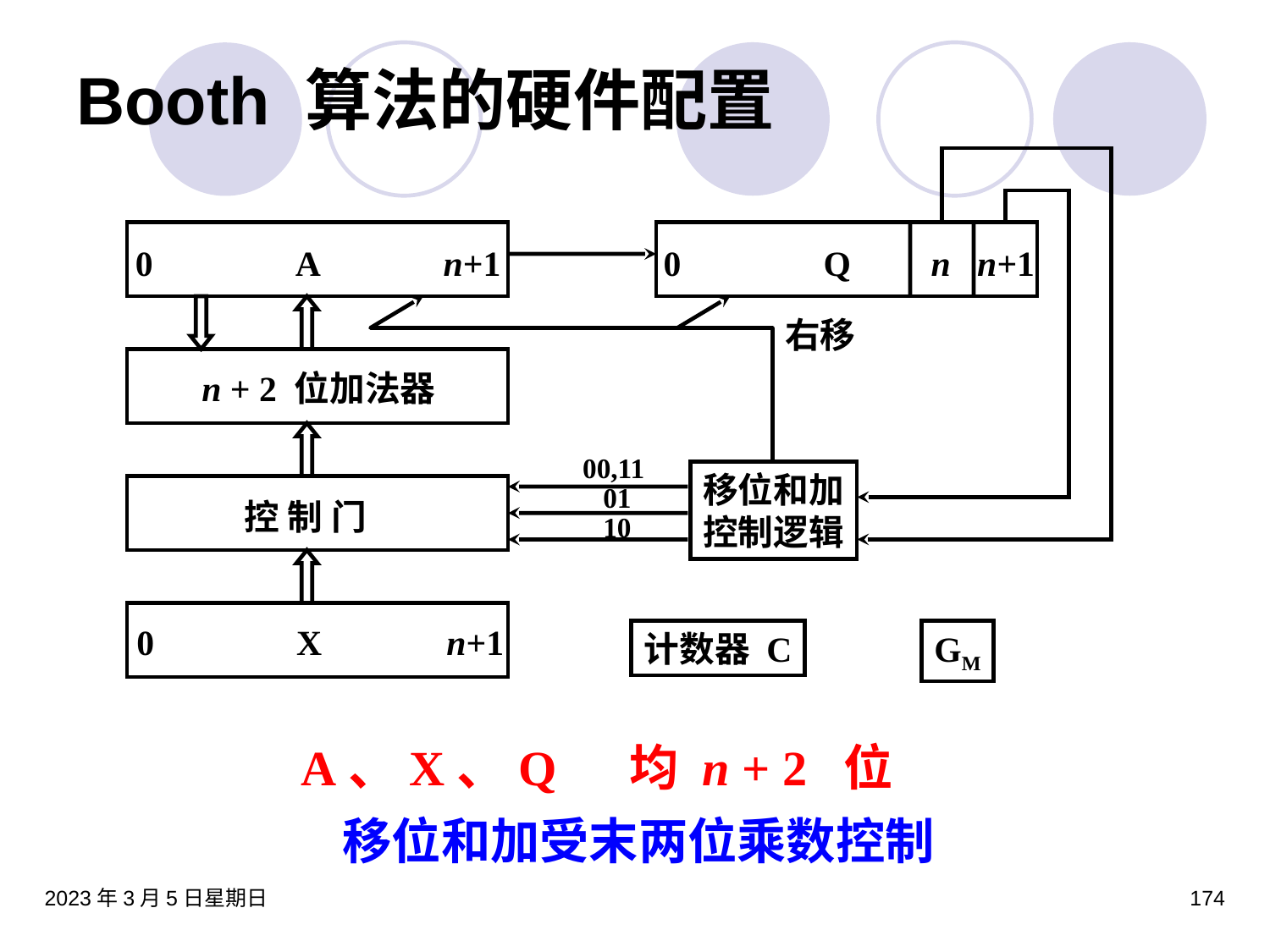

# Booth 算法的硬件配置

0                A              n+1
0                Q         n   n+1

右移

n + 2 位加法器

00,11
移位和加
控制逻辑
01

控 制 门

10

0                X              n+1
计数器 C
GM
A、X、Q     均 n + 2  位
移位和加受末两位乘数控制
2023年3月5日星期日
174